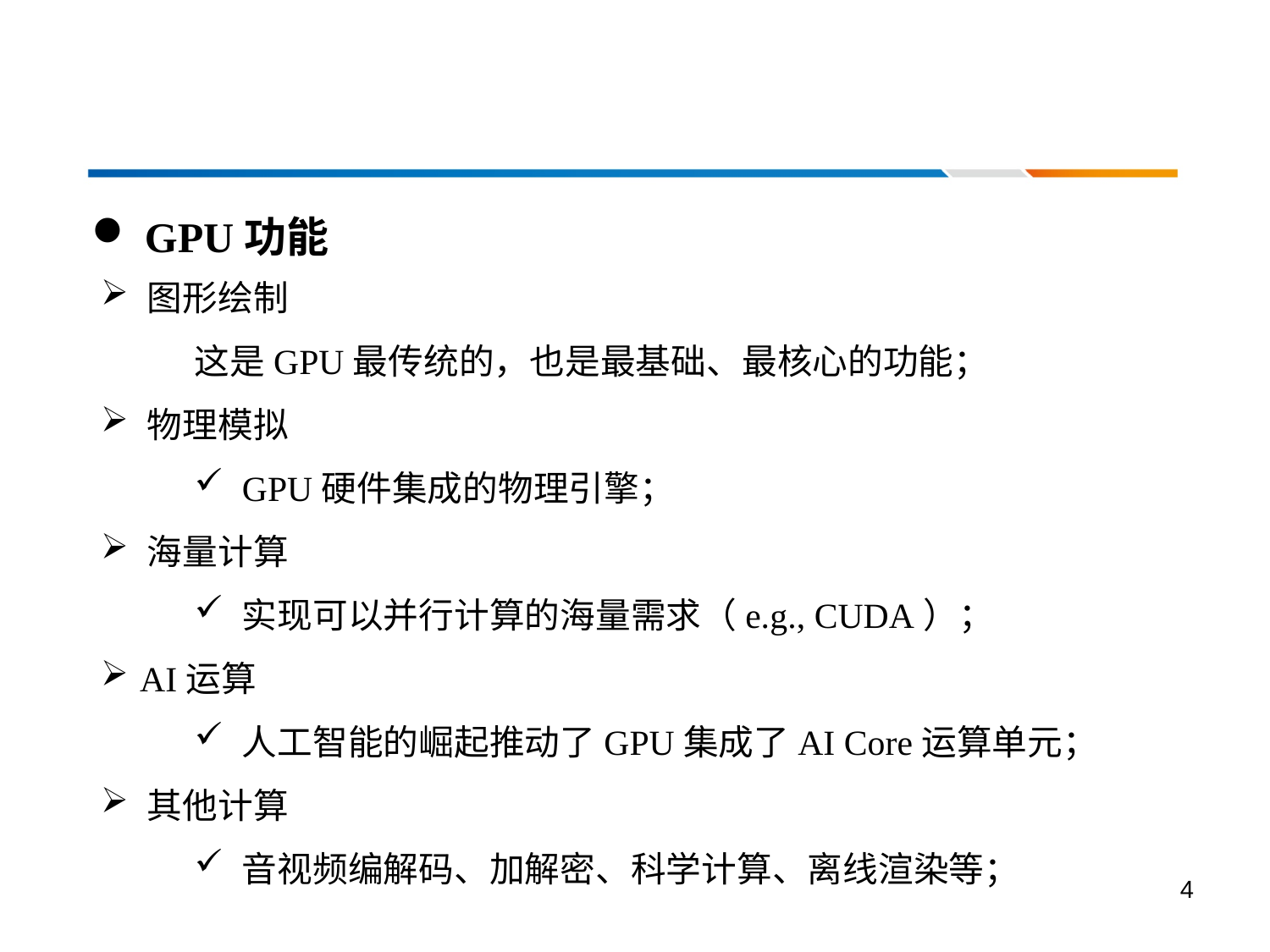

GPU功能
 图形绘制
这是GPU最传统的，也是最基础、最核心的功能；
 物理模拟
GPU硬件集成的物理引擎；
 海量计算
实现可以并行计算的海量需求（e.g., CUDA）；
 AI运算
人工智能的崛起推动了GPU集成了AI Core运算单元；
 其他计算
音视频编解码、加解密、科学计算、离线渲染等；
4